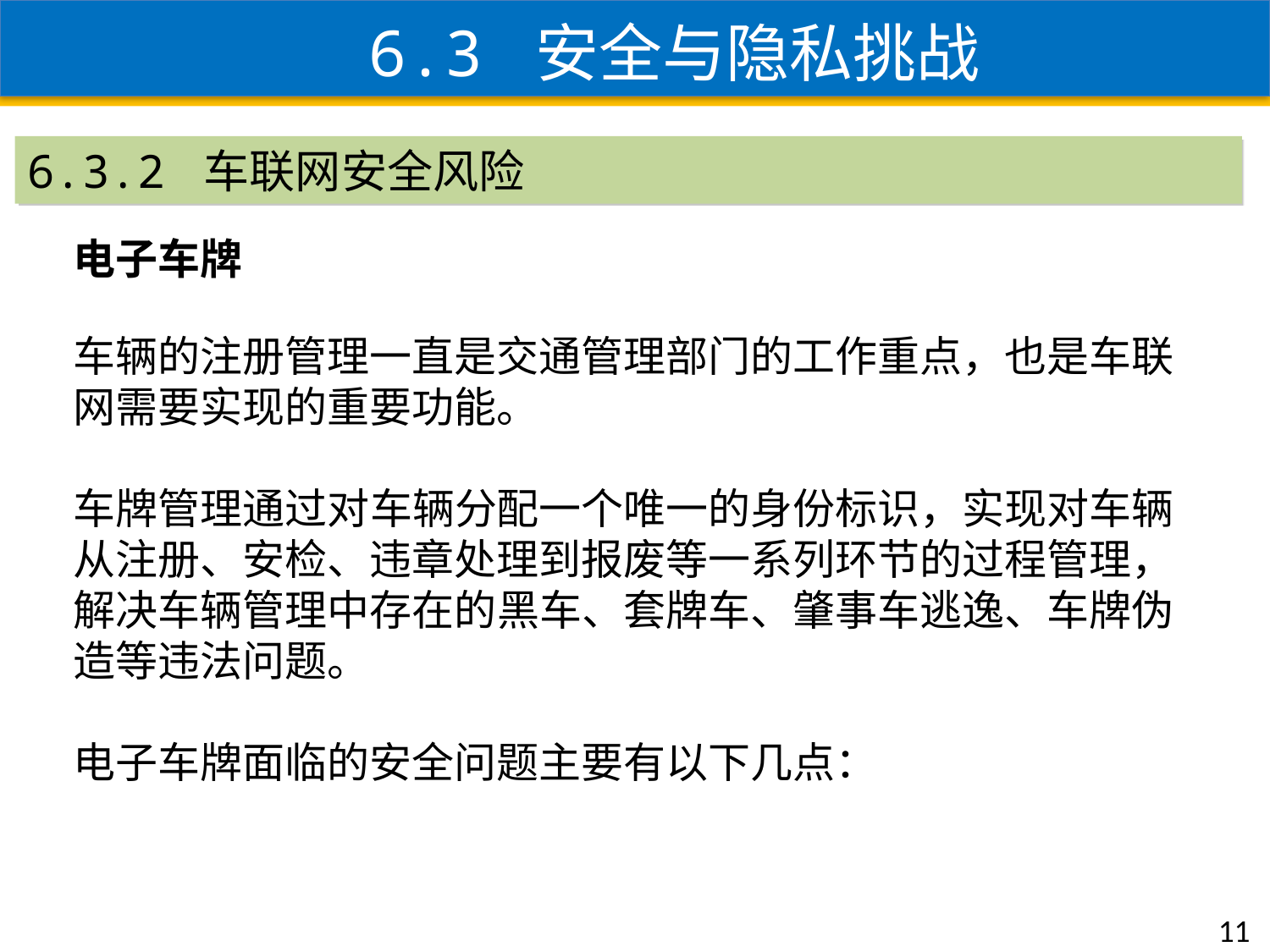

6.3 安全与隐私挑战
6.3.2 车联网安全风险
电子车牌

车辆的注册管理一直是交通管理部门的工作重点，也是车联网需要实现的重要功能。

车牌管理通过对车辆分配一个唯一的身份标识，实现对车辆从注册、安检、违章处理到报废等一系列环节的过程管理，解决车辆管理中存在的黑车、套牌车、肇事车逃逸、车牌伪造等违法问题。

电子车牌面临的安全问题主要有以下几点：
11